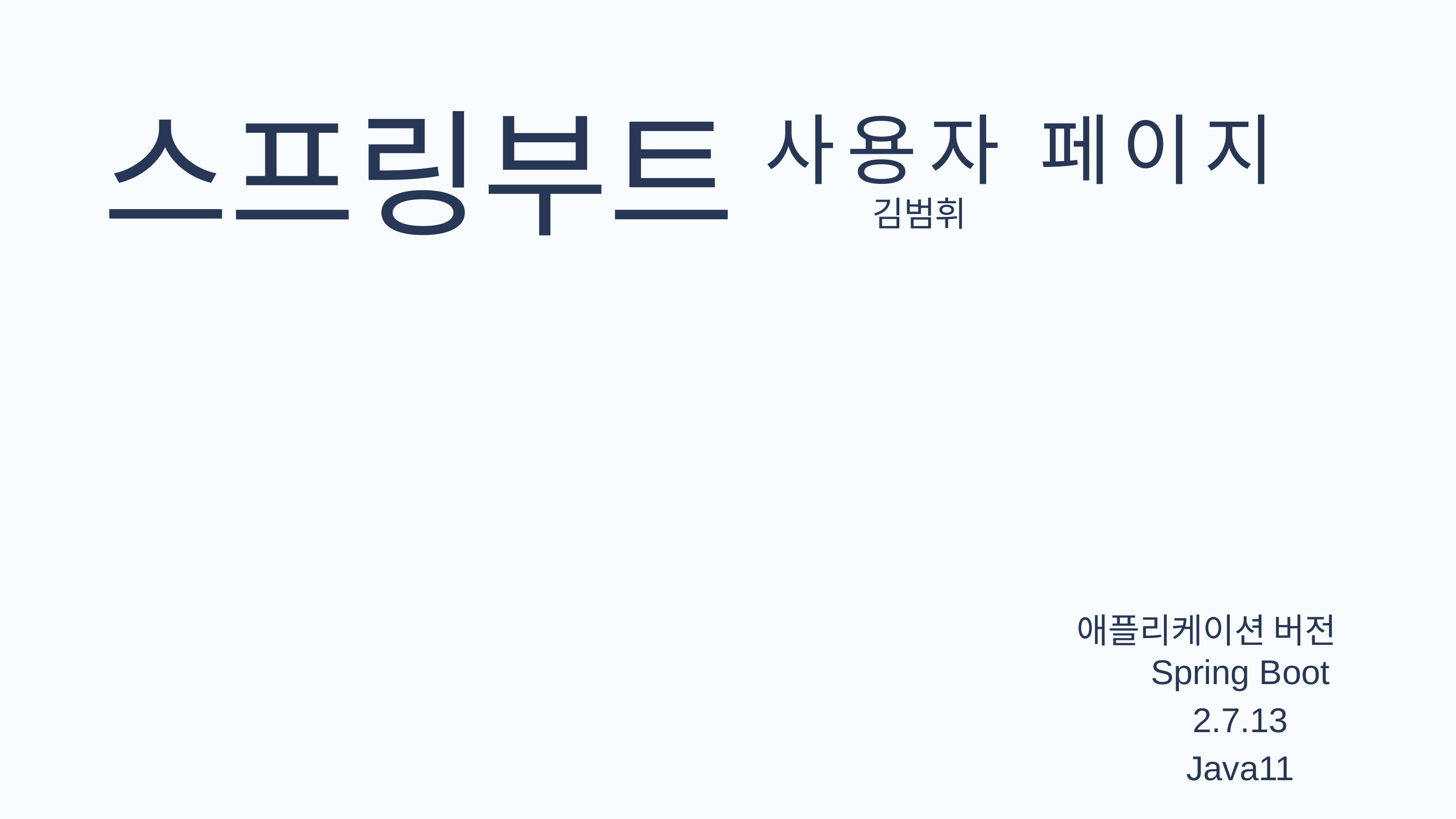

스프링부트
사용자 페이지
김범휘
애플리케이션 버전
Spring Boot 2.7.13
Java11